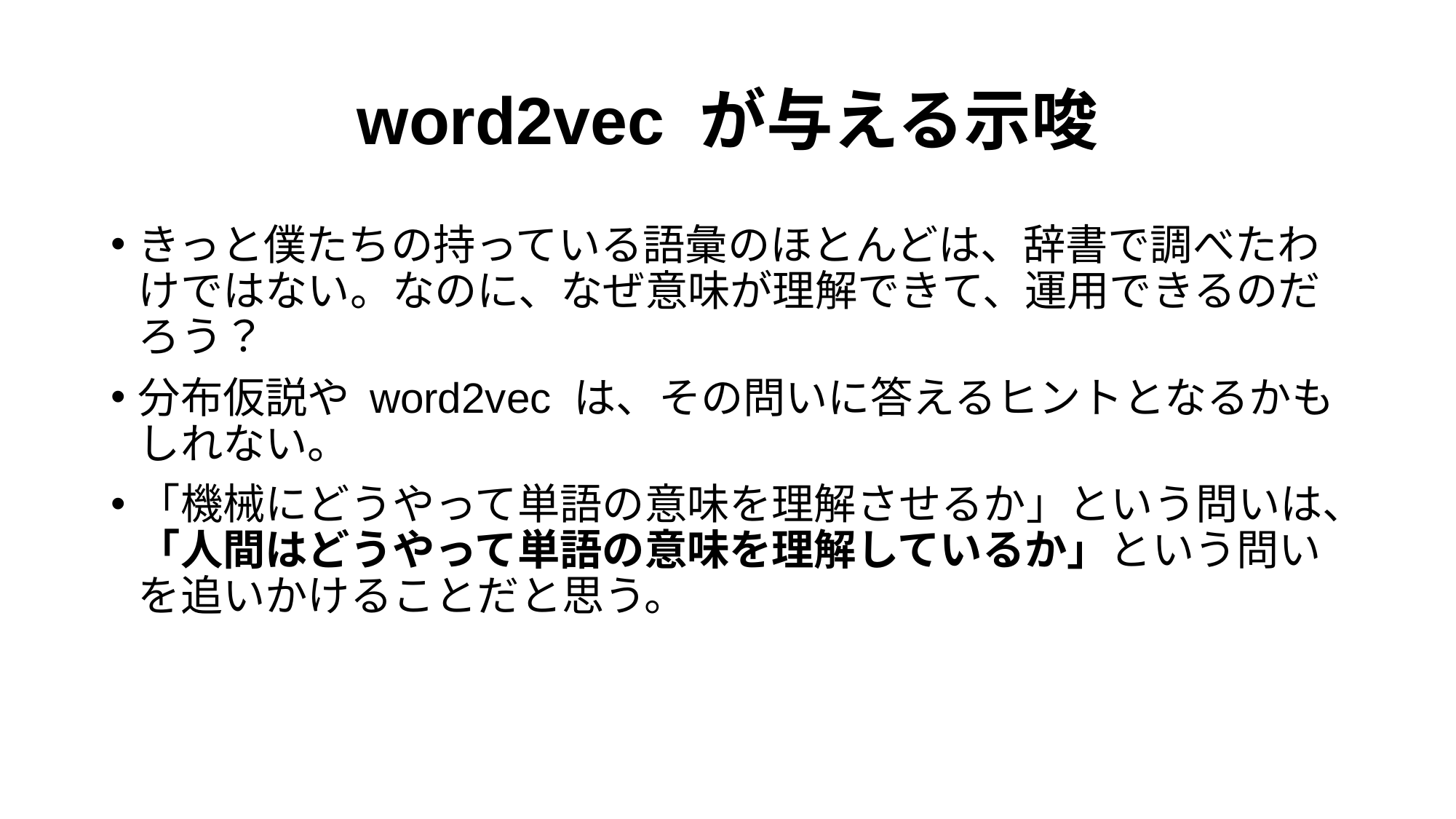

# word2vec が与える示唆
きっと僕たちの持っている語彙のほとんどは、辞書で調べたわけではない。なのに、なぜ意味が理解できて、運用できるのだろう？
分布仮説や word2vec は、その問いに答えるヒントとなるかもしれない。
「機械にどうやって単語の意味を理解させるか」という問いは、「人間はどうやって単語の意味を理解しているか」という問いを追いかけることだと思う。